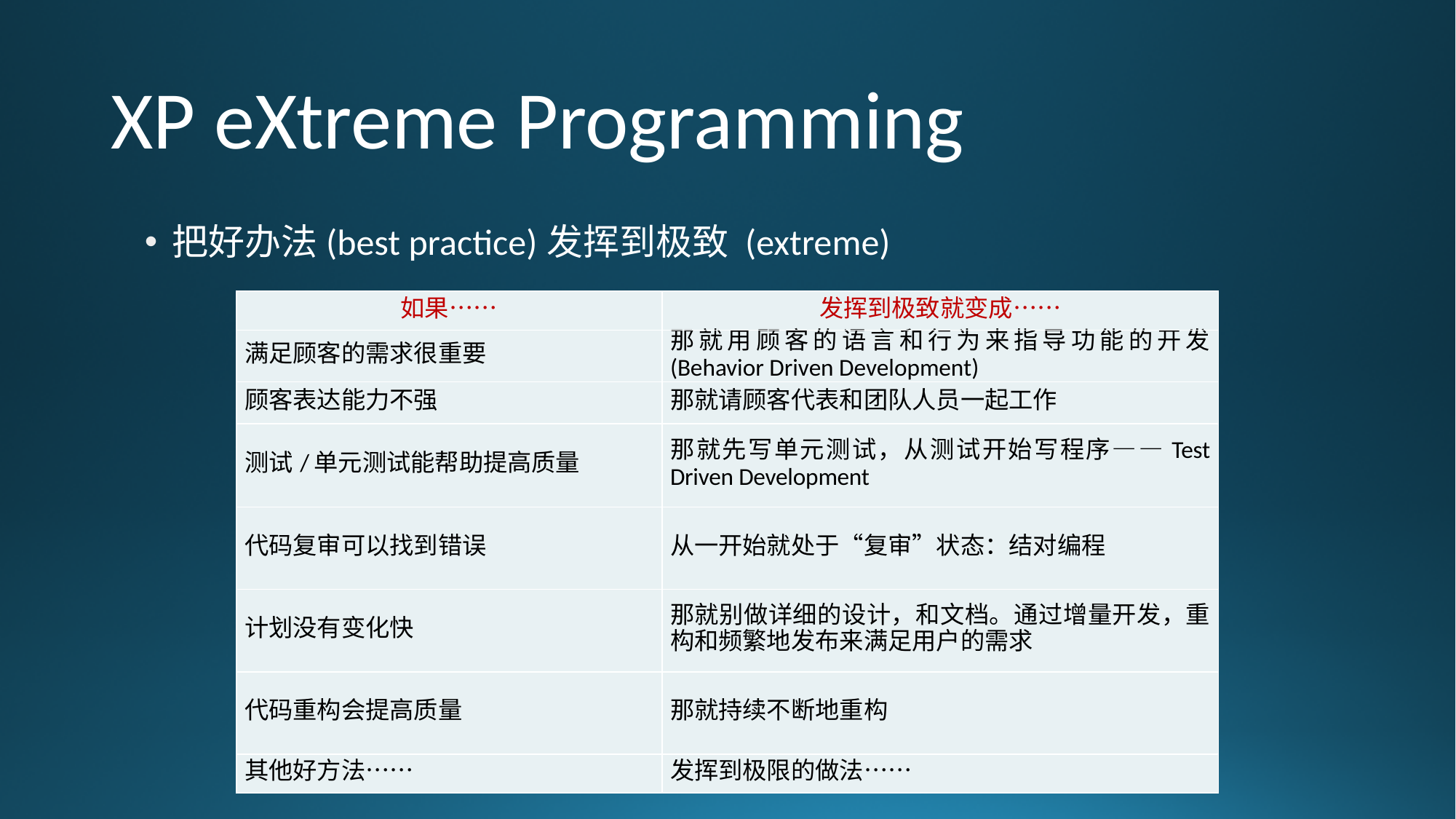

# XP eXtreme Programming
把好办法(best practice)发挥到极致 (extreme)
| 如果…… | 发挥到极致就变成…… |
| --- | --- |
| 满足顾客的需求很重要 | 那就用顾客的语言和行为来指导功能的开发 (Behavior Driven Development) |
| 顾客表达能力不强 | 那就请顾客代表和团队人员一起工作 |
| 测试/单元测试能帮助提高质量 | 那就先写单元测试，从测试开始写程序——Test Driven Development |
| 代码复审可以找到错误 | 从一开始就处于“复审”状态：结对编程 |
| 计划没有变化快 | 那就别做详细的设计，和文档。通过增量开发，重构和频繁地发布来满足用户的需求 |
| 代码重构会提高质量 | 那就持续不断地重构 |
| 其他好方法…… | 发挥到极限的做法…… |